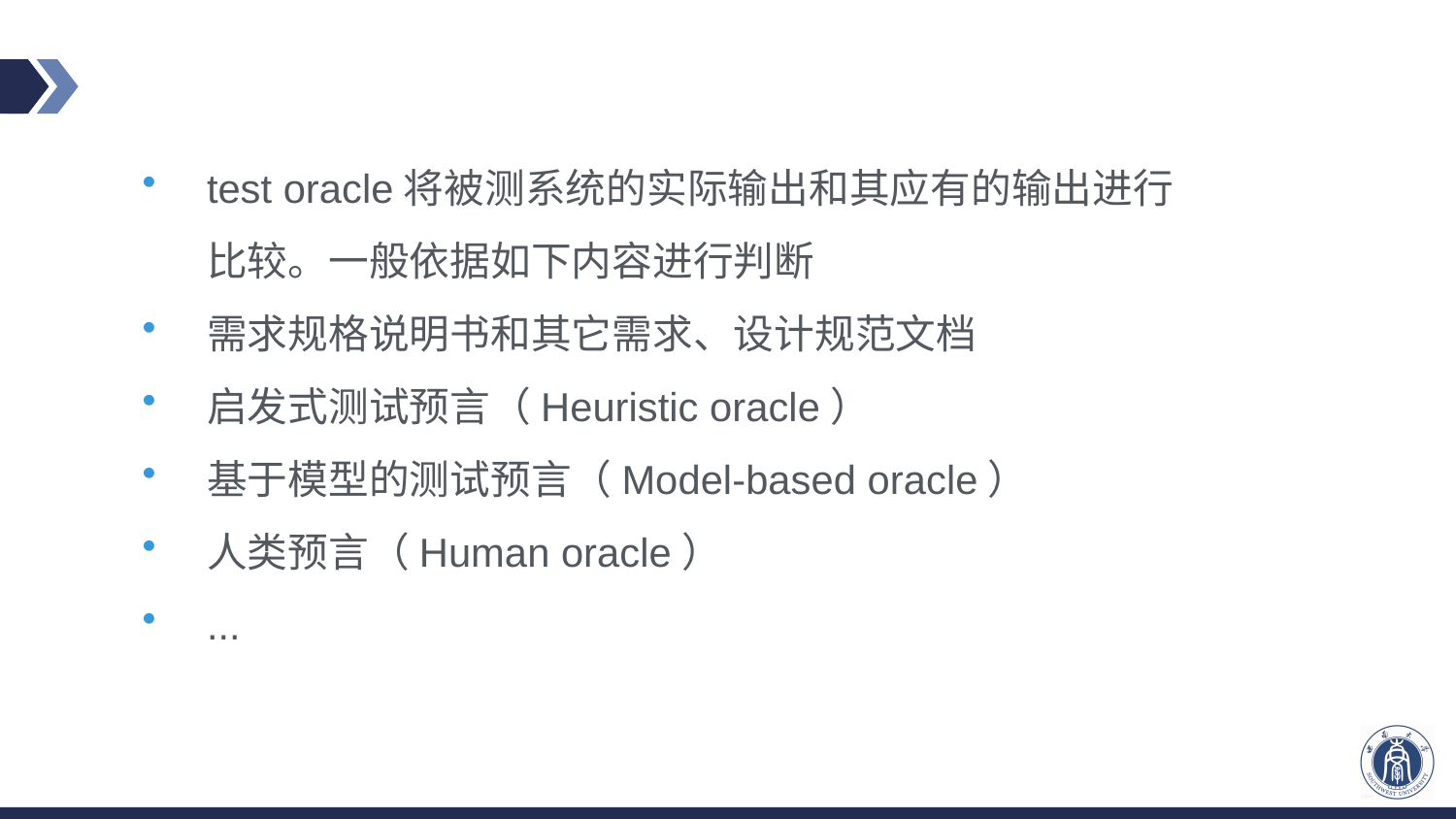

#
test oracle将被测系统的实际输出和其应有的输出进行比较。一般依据如下内容进行判断
需求规格说明书和其它需求、设计规范文档
启发式测试预言（Heuristic oracle）
基于模型的测试预言（Model-based oracle）
人类预言（Human oracle）
...